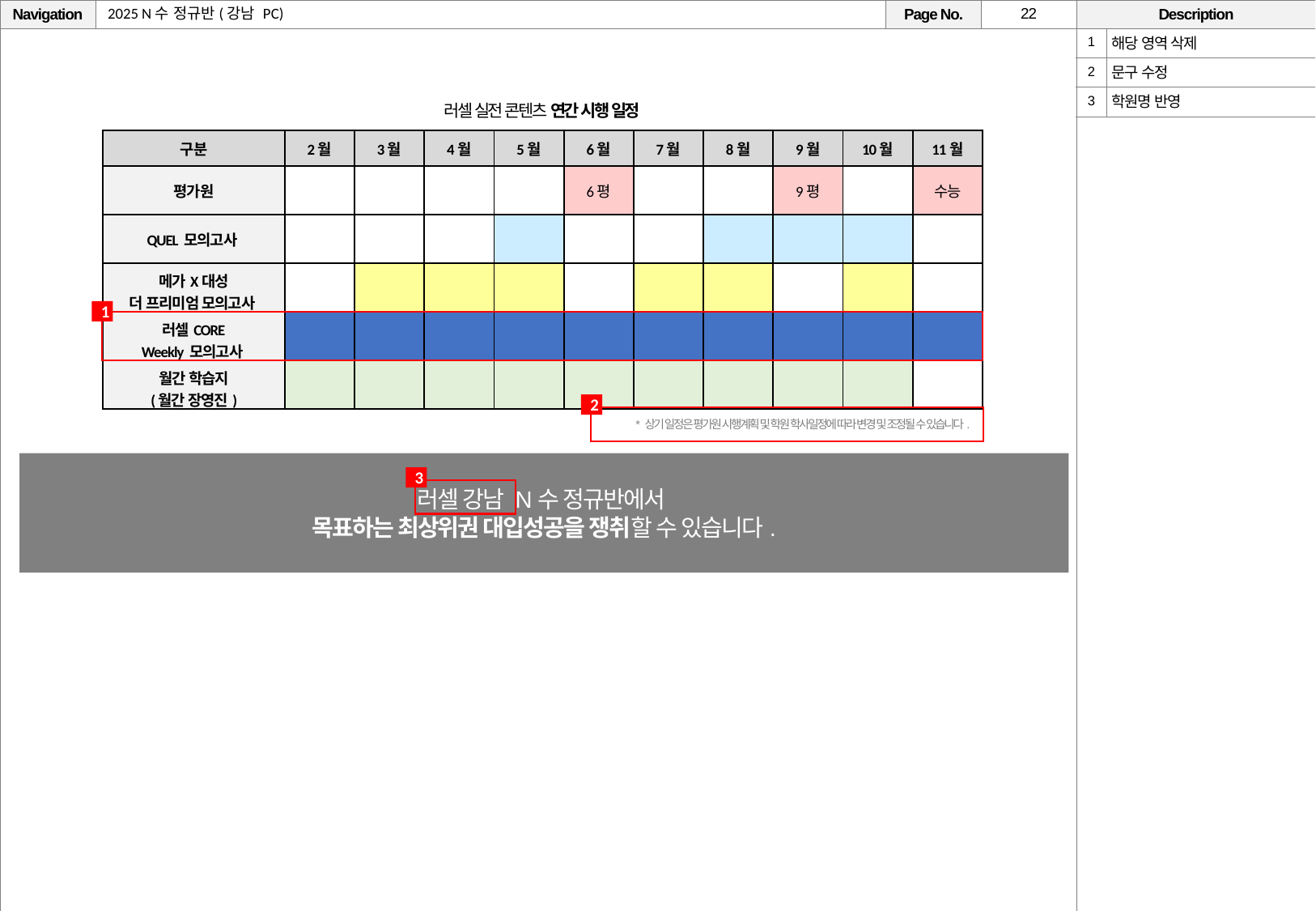

# 2025 N수 정규반(강남 PC)
| 1 | 해당 영역 삭제 |
| --- | --- |
| 2 | 문구 수정 |
| 3 | 학원명 반영 |
러셀 실전 콘텐츠 연간 시행 일정
| 구분 | 2월 | 3월 | 4월 | 5월 | 6월 | 7월 | 8월 | 9월 | 10월 | 11월 |
| --- | --- | --- | --- | --- | --- | --- | --- | --- | --- | --- |
| 평가원 |  |  |  |  | 6평 |  |  | 9평 |  | 수능 |
| QUEL 모의고사 |  |  |  |  |  |  |  |  |  |  |
| 메가X대성 더 프리미엄 모의고사 |  |  |  |  |  |  |  |  |  |  |
| 러셀CORE Weekly 모의고사 |  |  |  |  |  |  |  |  |  |  |
| 월간 학습지 (월간 장영진) |  |  |  |  |  |  |  |  |  |  |
1

2

* 상기 일정은 평가원 시행계획 및 학원 학사일정에 따라 변경 및 조정될 수 있습니다.
러셀 강남 N수 정규반에서
목표하는 최상위권 대입성공을 쟁취할 수 있습니다.
3